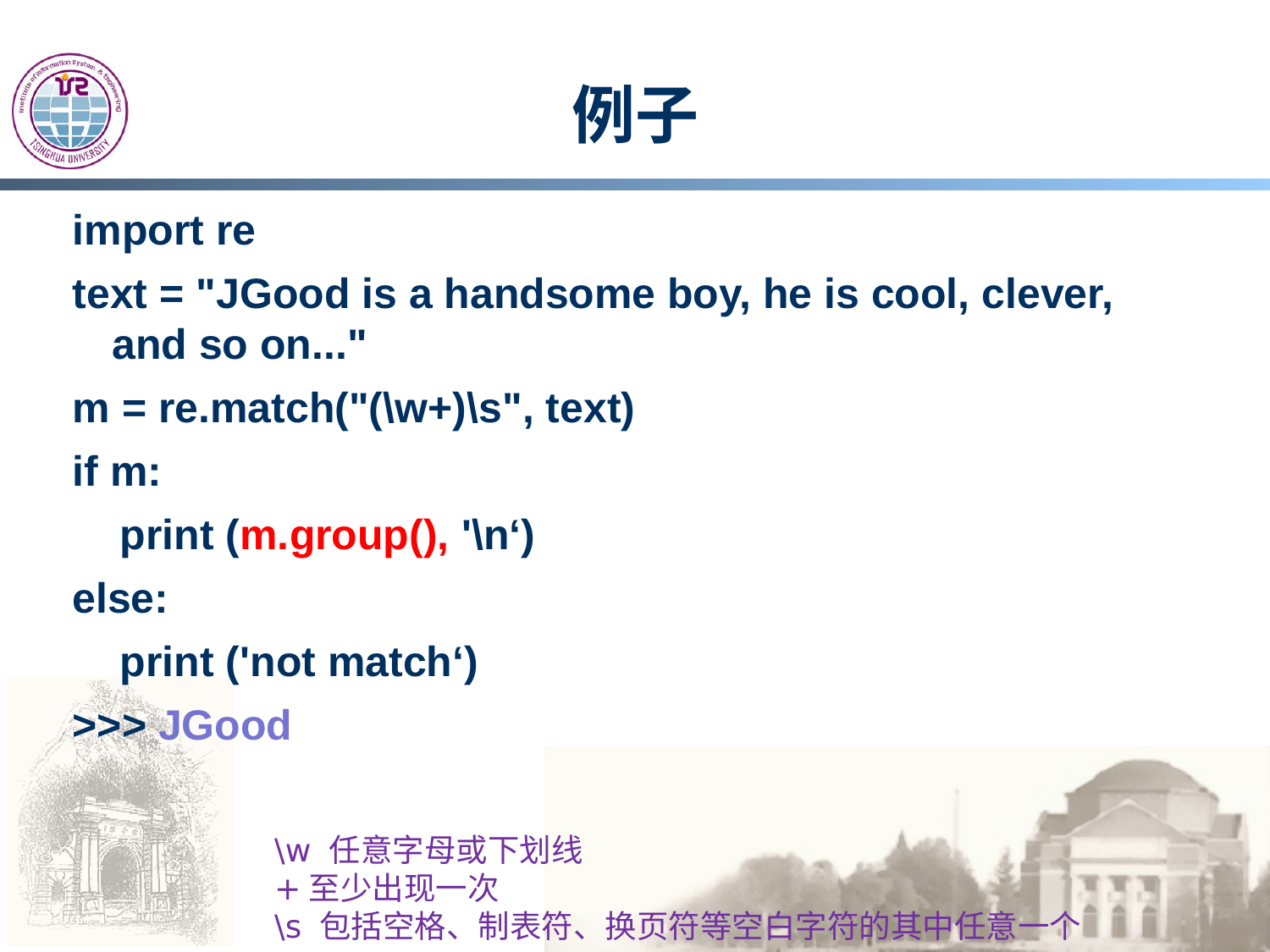

# 例子
import re
text = "JGood is a handsome boy, he is cool, clever, and so on..."
m = re.match("(\w+)\s", text)
if m:
    print (m.group(), '\n‘)
else:
    print ('not match‘)
>>> JGood
\w 任意字母或下划线
+至少出现一次
\s 包括空格、制表符、换页符等空白字符的其中任意一个